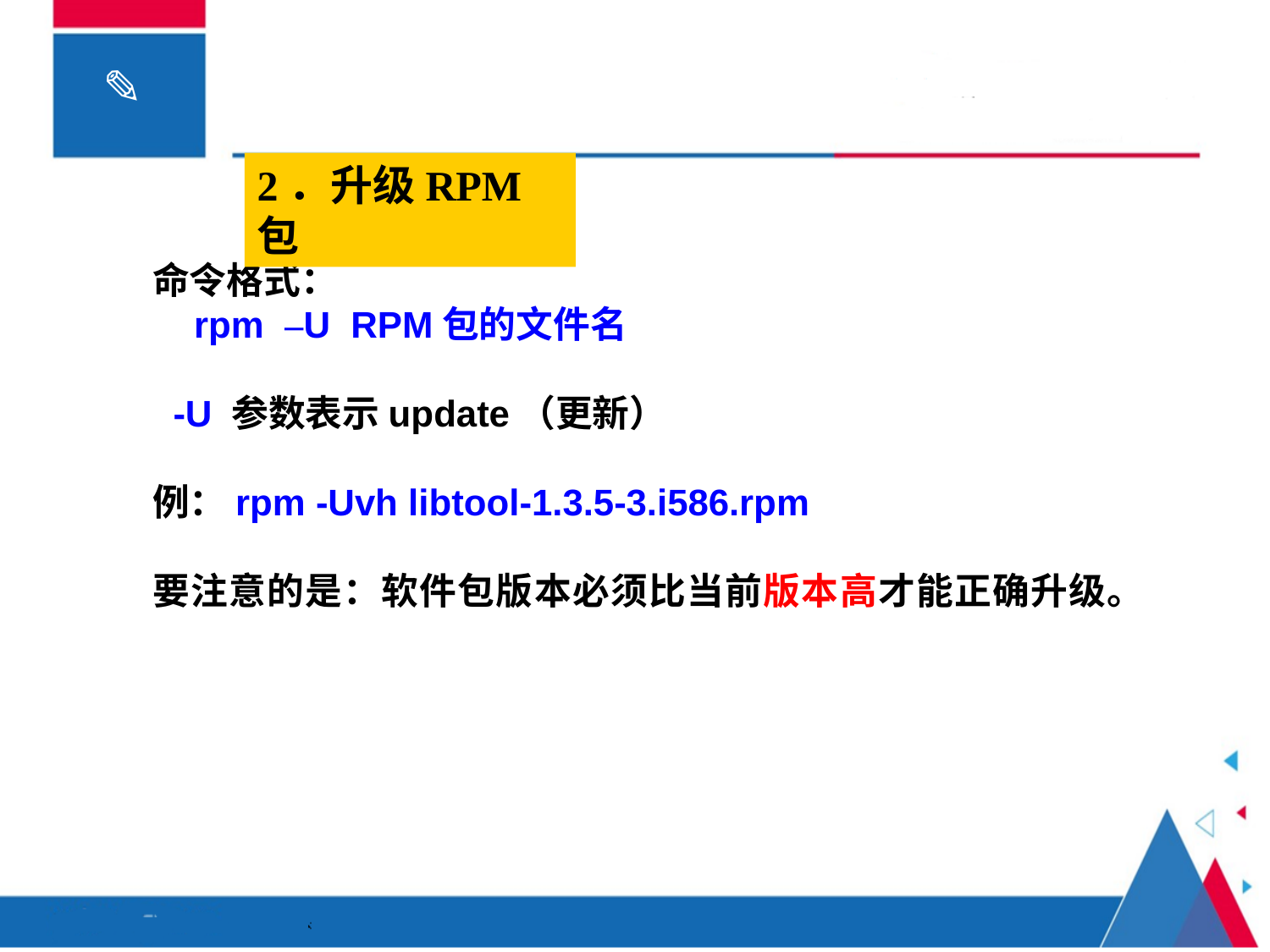

2．升级RPM包
命令格式：
    rpm  –U  RPM包的文件名

  -U 参数表示update（更新）

例：rpm -Uvh libtool-1.3.5-3.i586.rpm

要注意的是：软件包版本必须比当前版本高才能正确升级。